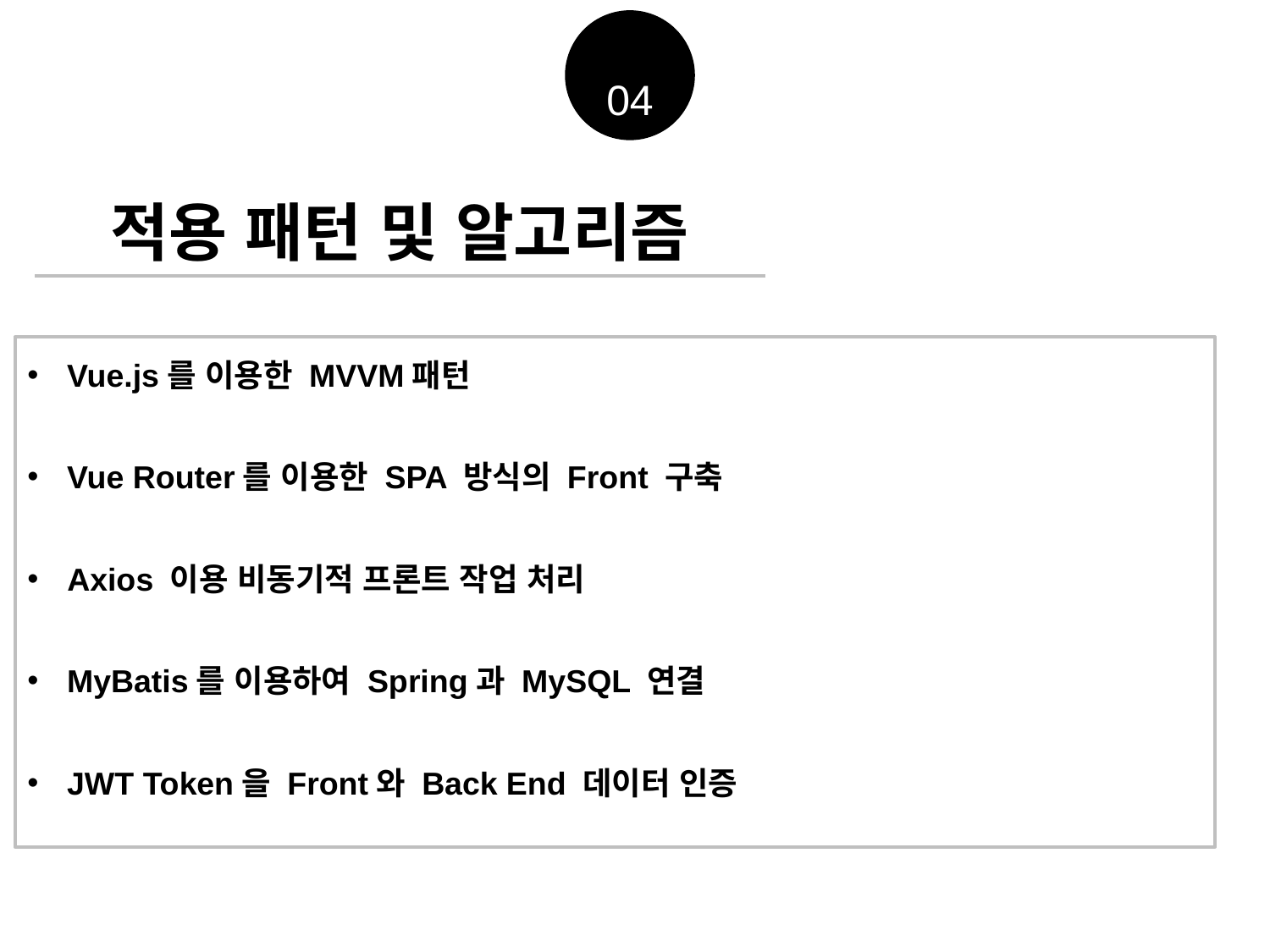

04
적용 패턴 및 알고리즘

Vue.js를 이용한 MVVM패턴
Vue Router를 이용한 SPA 방식의 Front 구축
Axios 이용 비동기적 프론트 작업 처리
MyBatis를 이용하여 Spring과 MySQL 연결
JWT Token을 Front와 Back End 데이터 인증